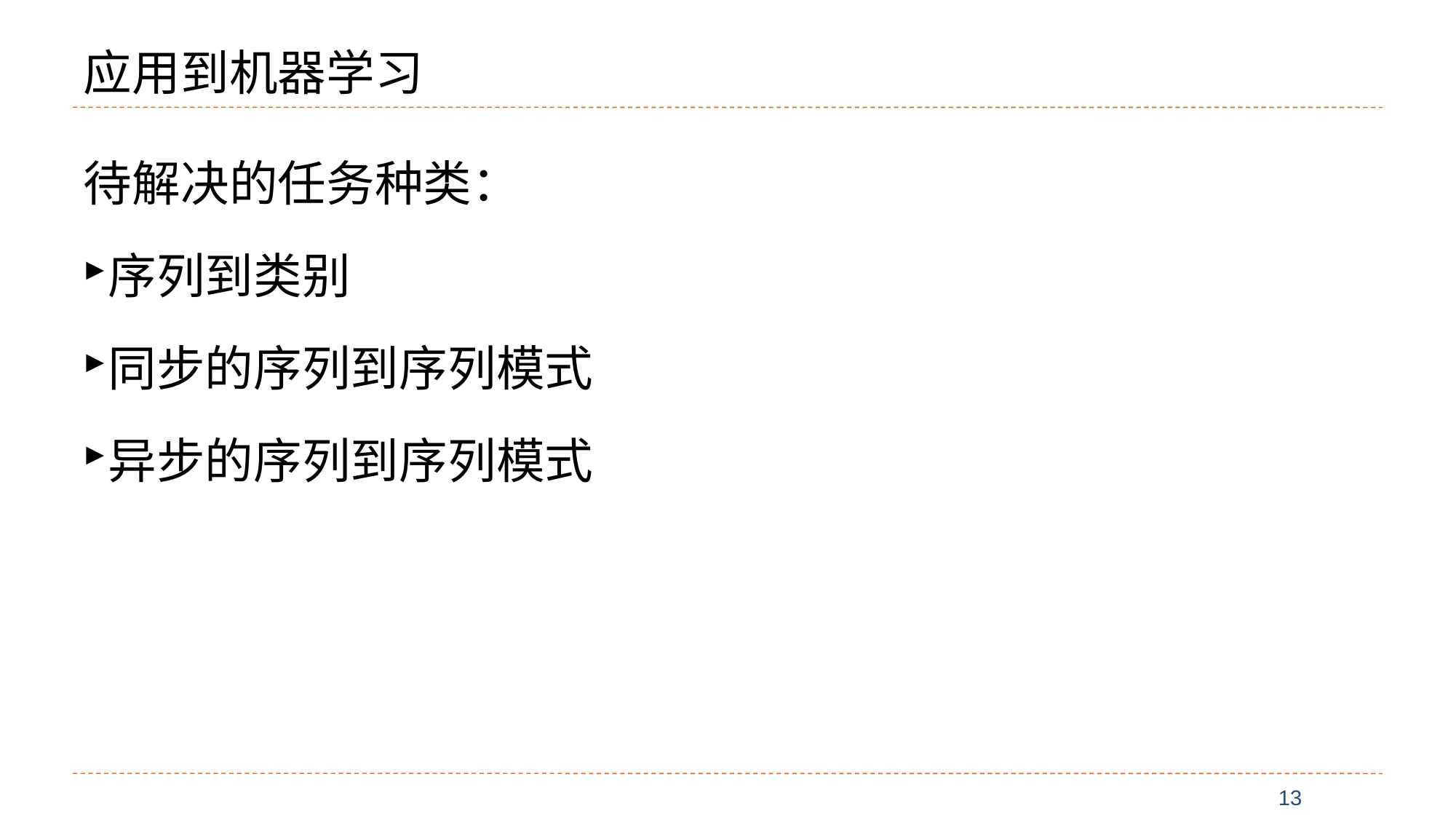

# 应用到机器学习
待解决的任务种类：
序列到类别
同步的序列到序列模式
异步的序列到序列模式